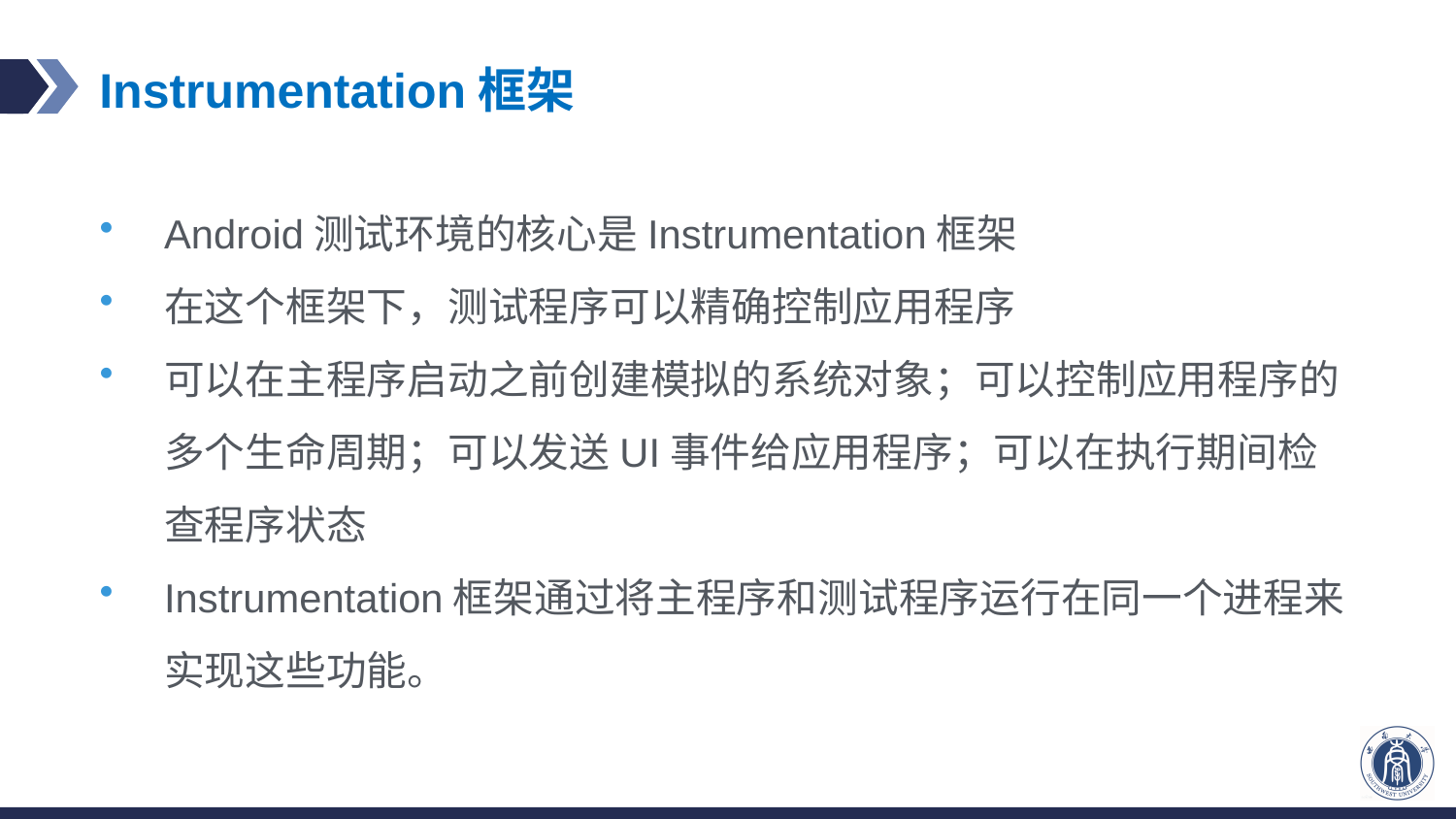

# Instrumentation框架
Android测试环境的核心是Instrumentation框架
在这个框架下，测试程序可以精确控制应用程序
可以在主程序启动之前创建模拟的系统对象；可以控制应用程序的多个生命周期；可以发送UI事件给应用程序；可以在执行期间检查程序状态
Instrumentation框架通过将主程序和测试程序运行在同一个进程来实现这些功能。